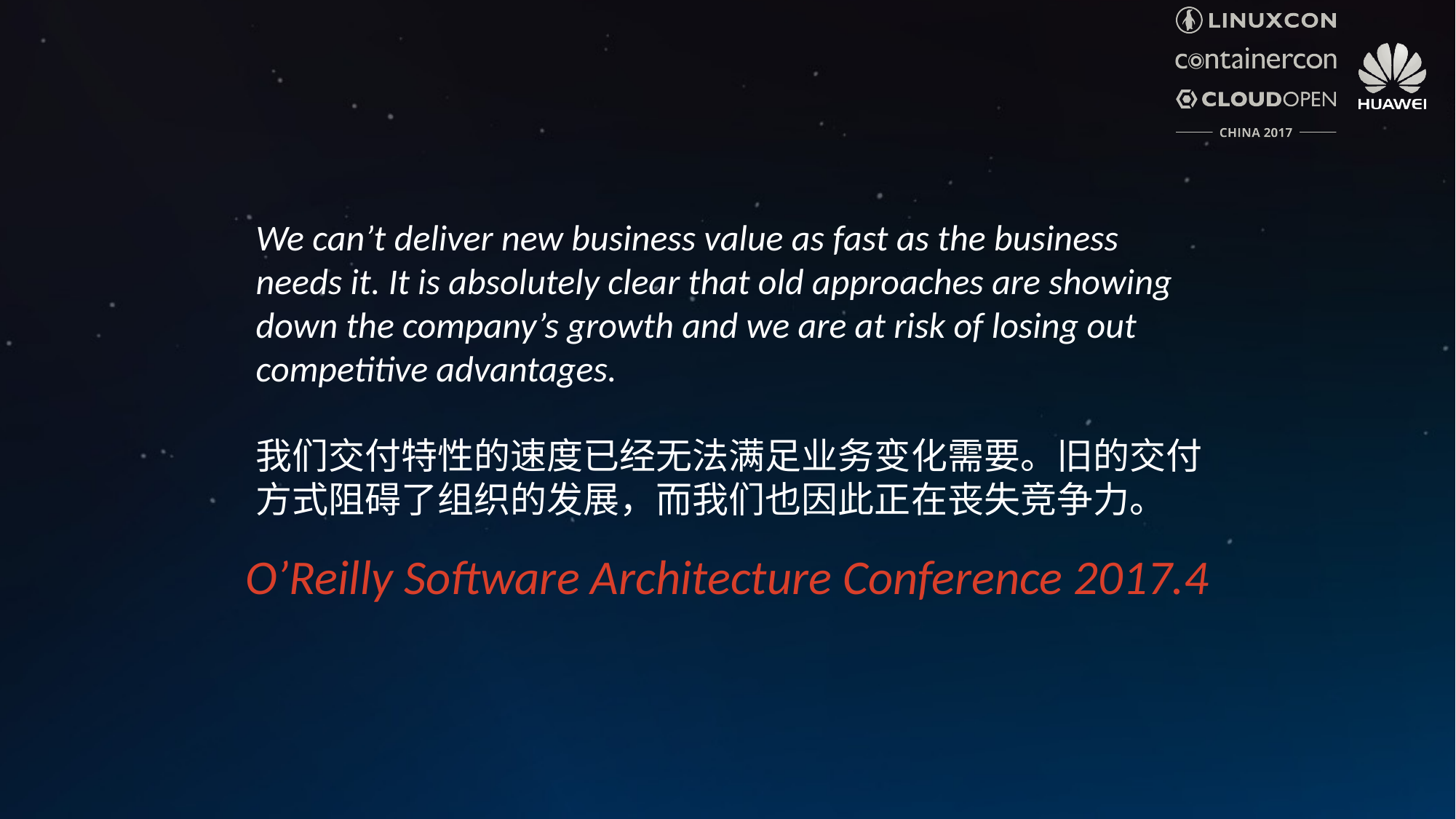

We can’t deliver new business value as fast as the business needs it. It is absolutely clear that old approaches are showing down the company’s growth and we are at risk of losing out competitive advantages.

我们交付特性的速度已经无法满足业务变化需要。旧的交付方式阻碍了组织的发展，而我们也因此正在丧失竞争力。
O’Reilly Software Architecture Conference 2017.4